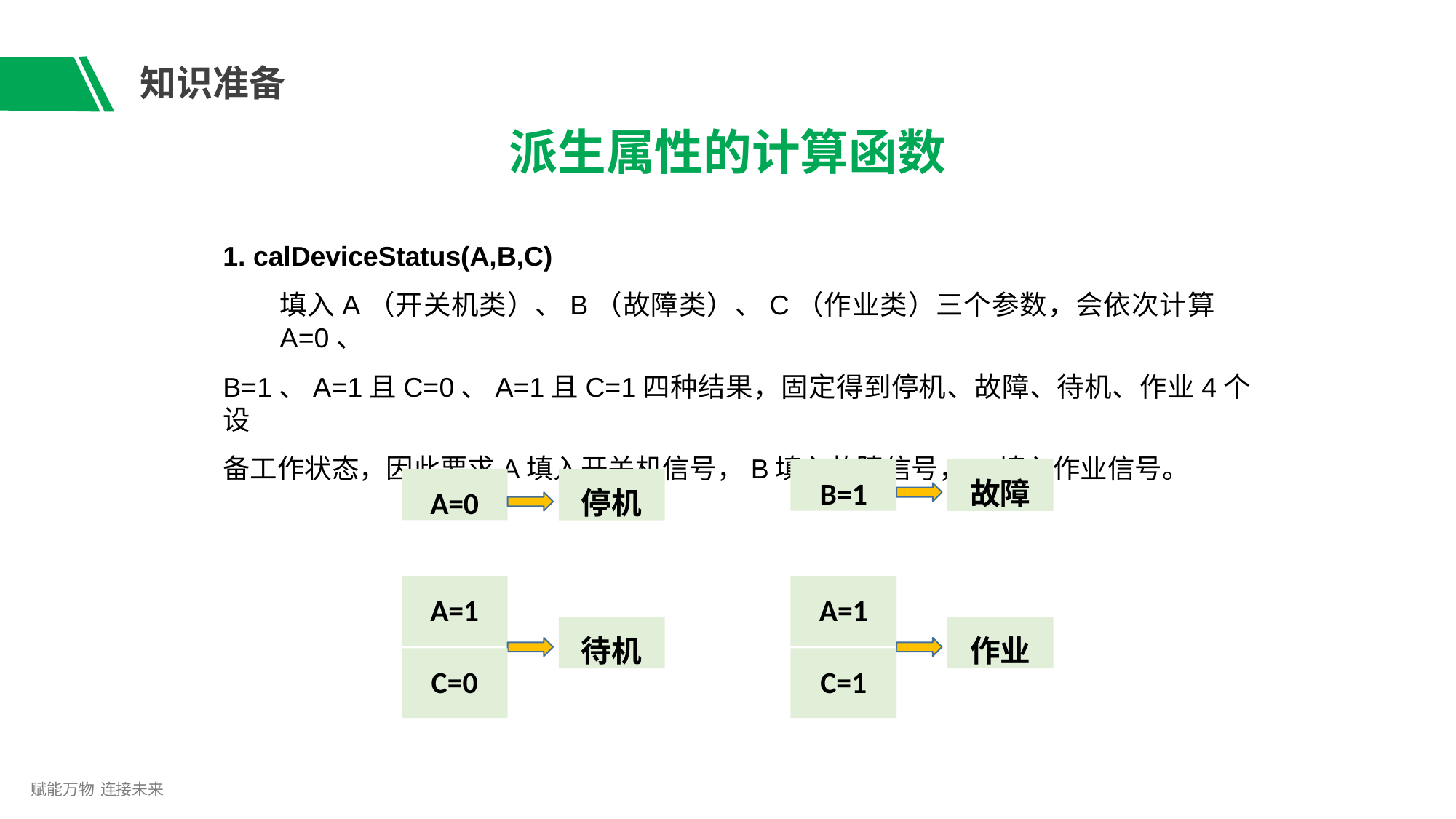

# 知识准备
派生属性的计算函数
1. calDeviceStatus(A,B,C)
填入A（开关机类）、B（故障类）、C（作业类）三个参数，会依次计算A=0、
B=1、A=1且C=0、A=1且C=1四种结果，固定得到停机、故障、待机、作业4个设
备工作状态，因此要求A填入开关机信号，B填入故障信号，C填入作业信号。
B=1
故障
A=0
停机

A=1
A=1
待机
作业

C=0
C=1
赋能万物 连接未来